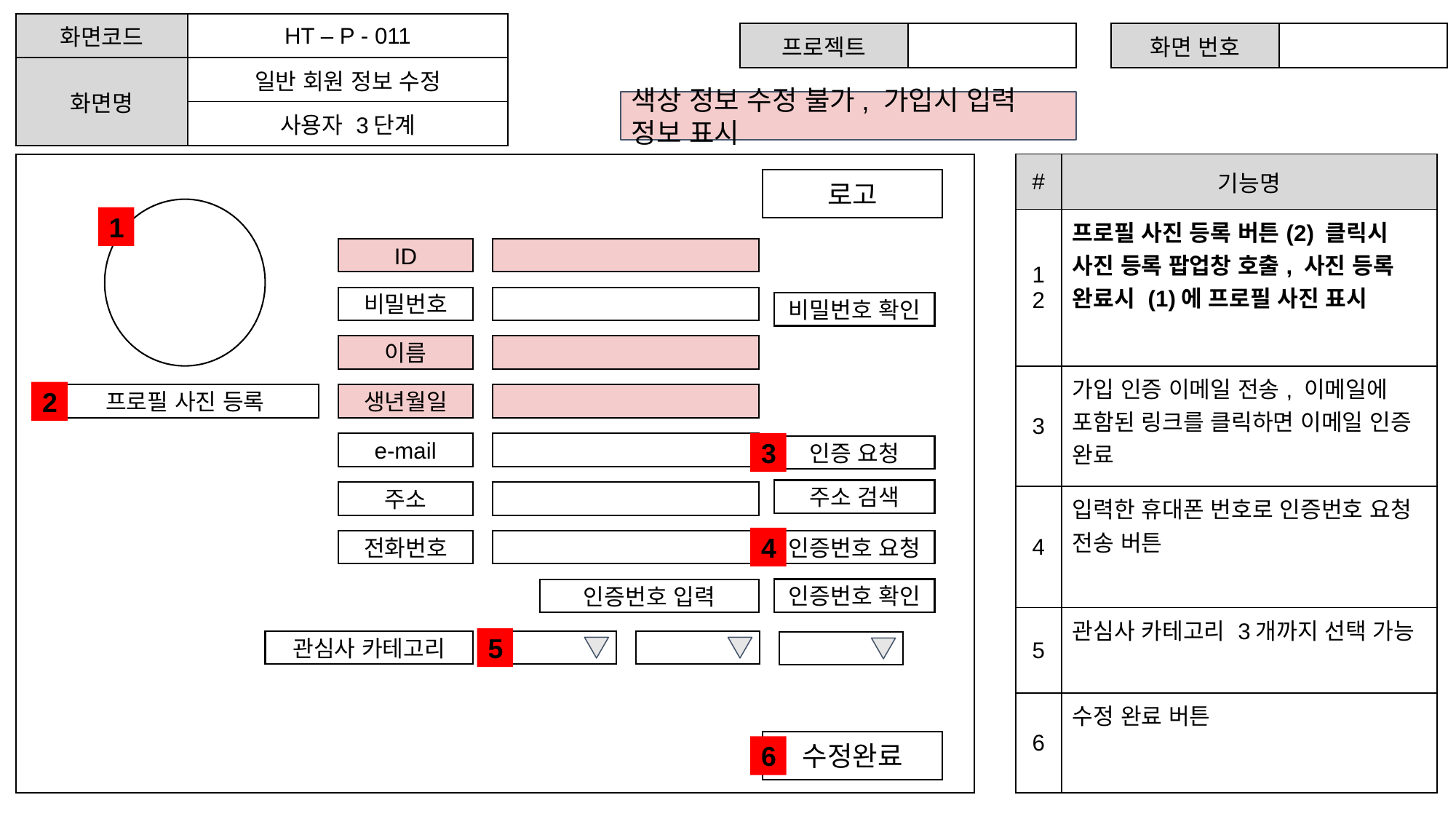

| 화면코드 | HT – P - 011 |
| --- | --- |
| 화면명 | 일반 회원 정보 수정 |
|  | 사용자 3단계 |
| 프로젝트 |  |
| --- | --- |
| 화면 번호 |  |
| --- | --- |
색상 정보 수정 불가, 가입시 입력 정보 표시

| # | 기능명 |
| --- | --- |
| 1 2 | 프로필 사진 등록 버튼(2) 클릭시 사진 등록 팝업창 호출, 사진 등록 완료시 (1)에 프로필 사진 표시 |
| 3 | 가입 인증 이메일 전송, 이메일에 포함된 링크를 클릭하면 이메일 인증 완료 |
| 4 | 입력한 휴대폰 번호로 인증번호 요청 전송 버튼 |
| 5 | 관심사 카테고리 3개까지 선택 가능 |
| 6 | 수정 완료 버튼 |
로고

1

ID

비밀번호
비밀번호 확인

이름
2

생년월일
프로필 사진 등록
3

e-mail
인증 요청
주소 검색

주소
4

전화번호
인증번호 요청
인증번호 확인
인증번호 입력
5

관심사 카테고리

수정완료
6